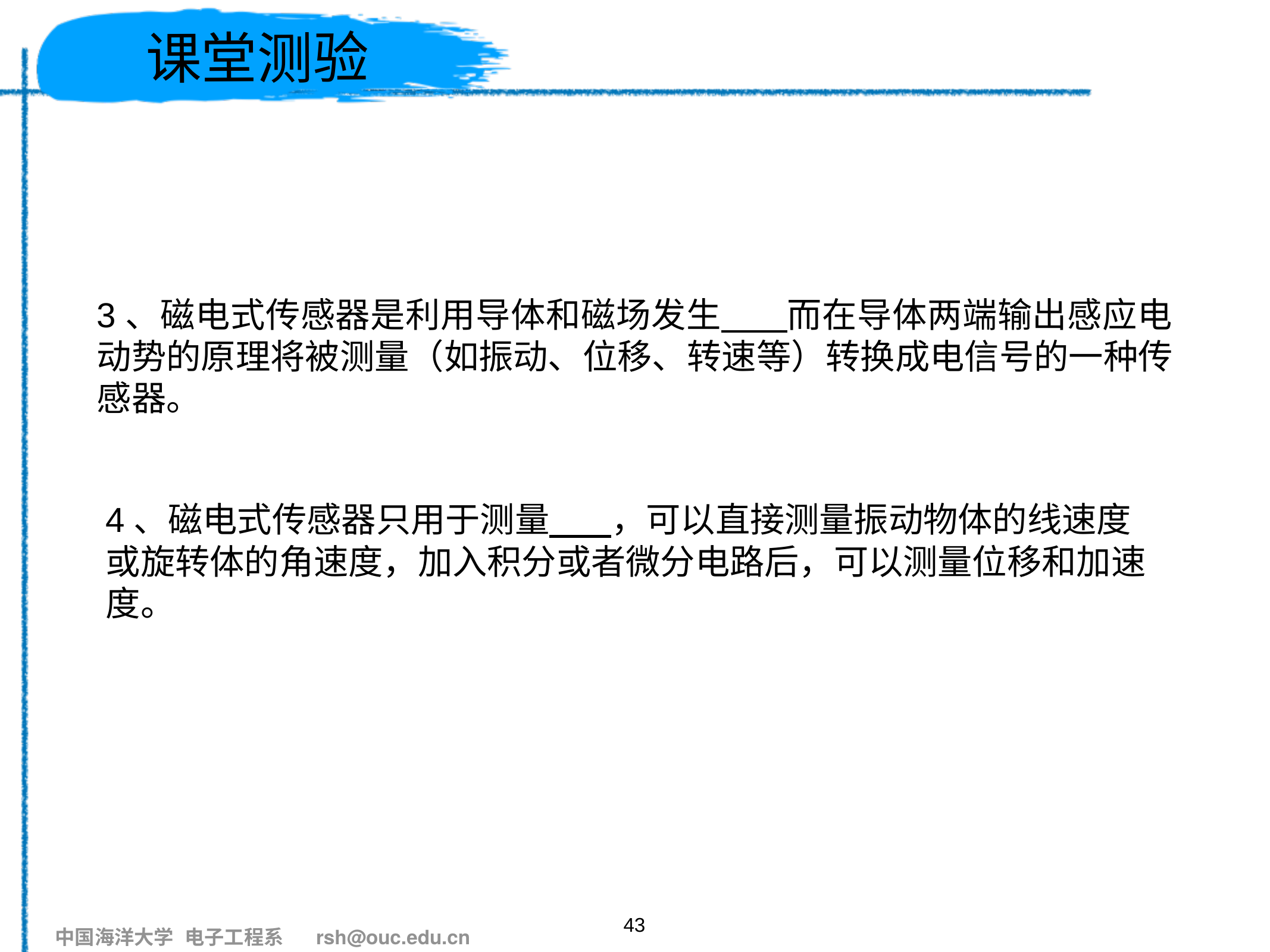

# 课堂测验
3、磁电式传感器是利用导体和磁场发生        而在导体两端输出感应电动势的原理将被测量（如振动、位移、转速等）转换成电信号的一种传感器。
4、磁电式传感器只用于测量        ，可以直接测量振动物体的线速度或旋转体的角速度，加入积分或者微分电路后，可以测量位移和加速度。
43